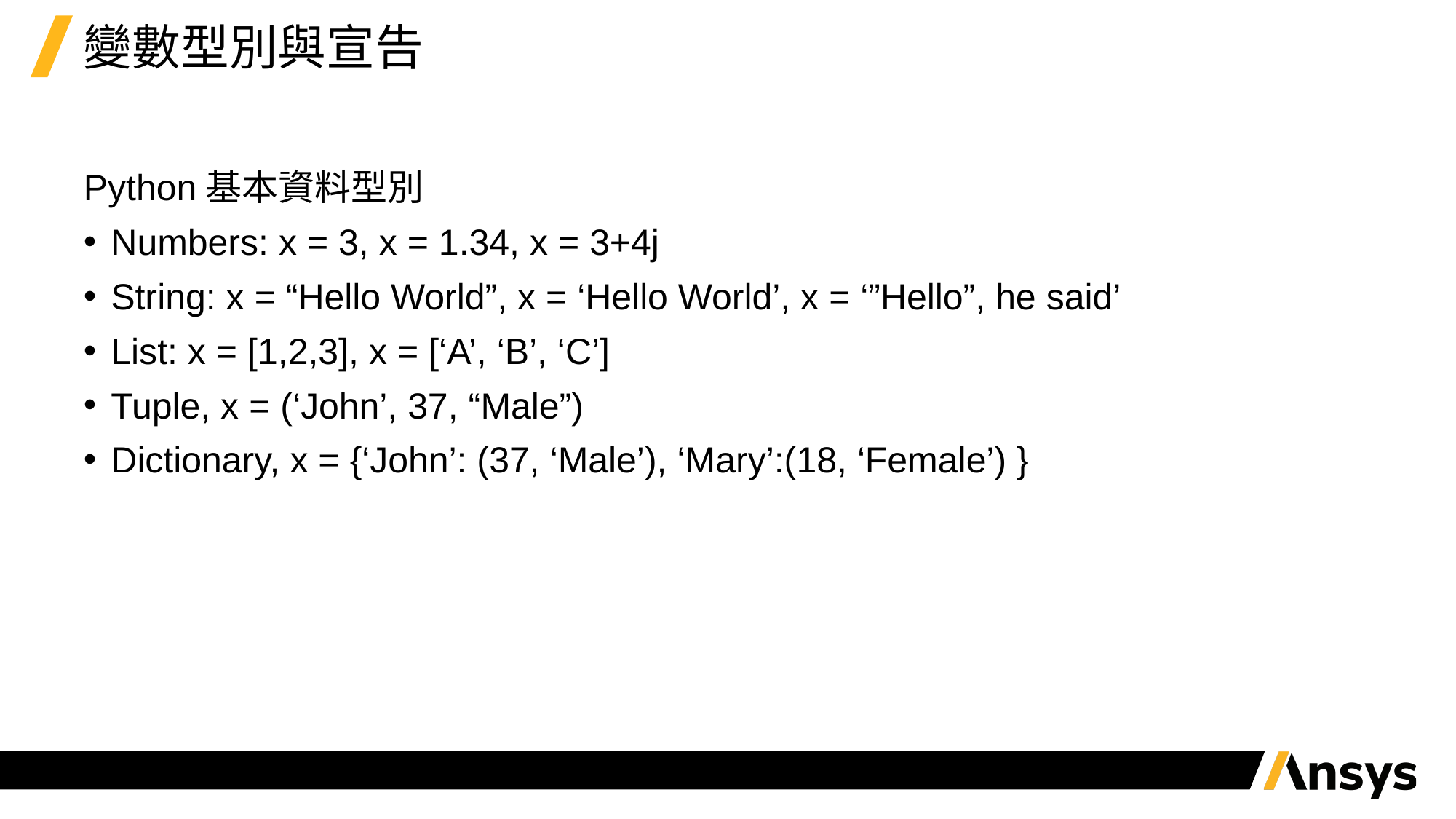

# 變數型別與宣告
Python基本資料型別
Numbers: x = 3, x = 1.34, x = 3+4j
String: x = “Hello World”, x = ‘Hello World’, x = ‘”Hello”, he said’
List: x = [1,2,3], x = [‘A’, ‘B’, ‘C’]
Tuple, x = (‘John’, 37, “Male”)
Dictionary, x = {‘John’: (37, ‘Male’), ‘Mary’:(18, ‘Female’) }